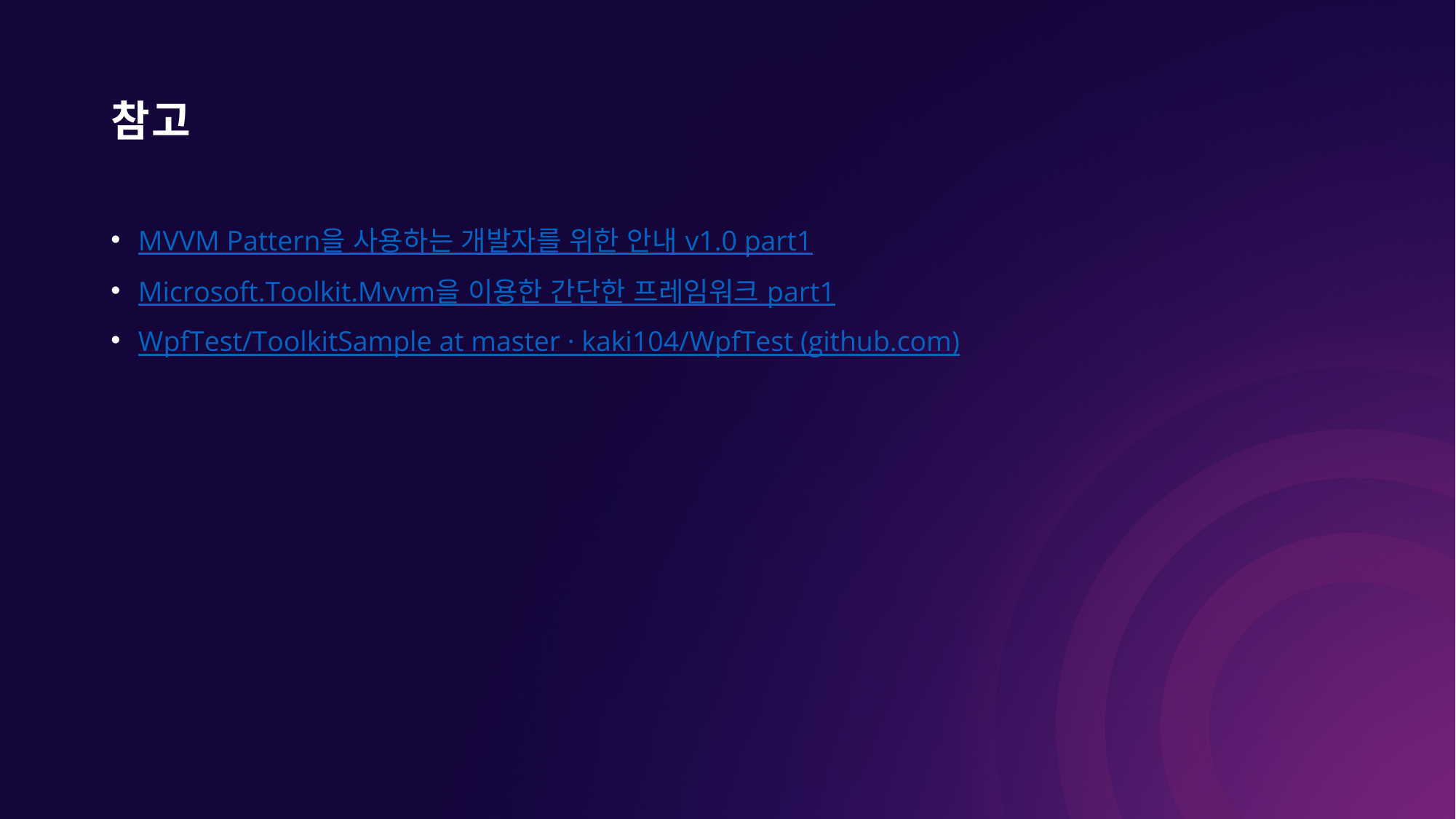

# 참고
MVVM Pattern을 사용하는 개발자를 위한 안내 v1.0 part1
Microsoft.Toolkit.Mvvm을 이용한 간단한 프레임워크 part1
WpfTest/ToolkitSample at master · kaki104/WpfTest (github.com)